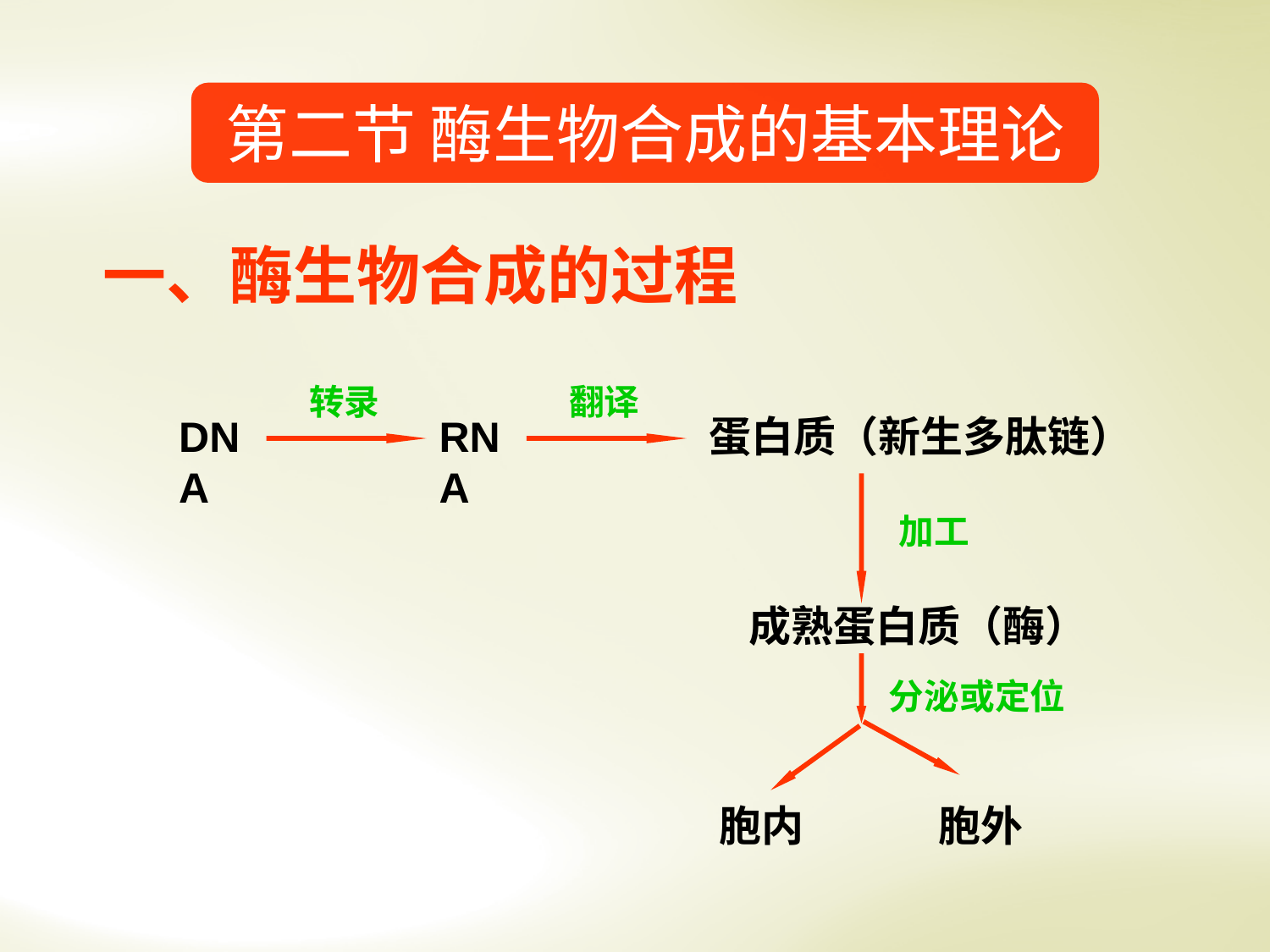

第二节 酶生物合成的基本理论
一、酶生物合成的过程
转录
翻译
DNA
RNA
蛋白质（新生多肽链）

加工
成熟蛋白质（酶）

分泌或定位

胞内
胞外